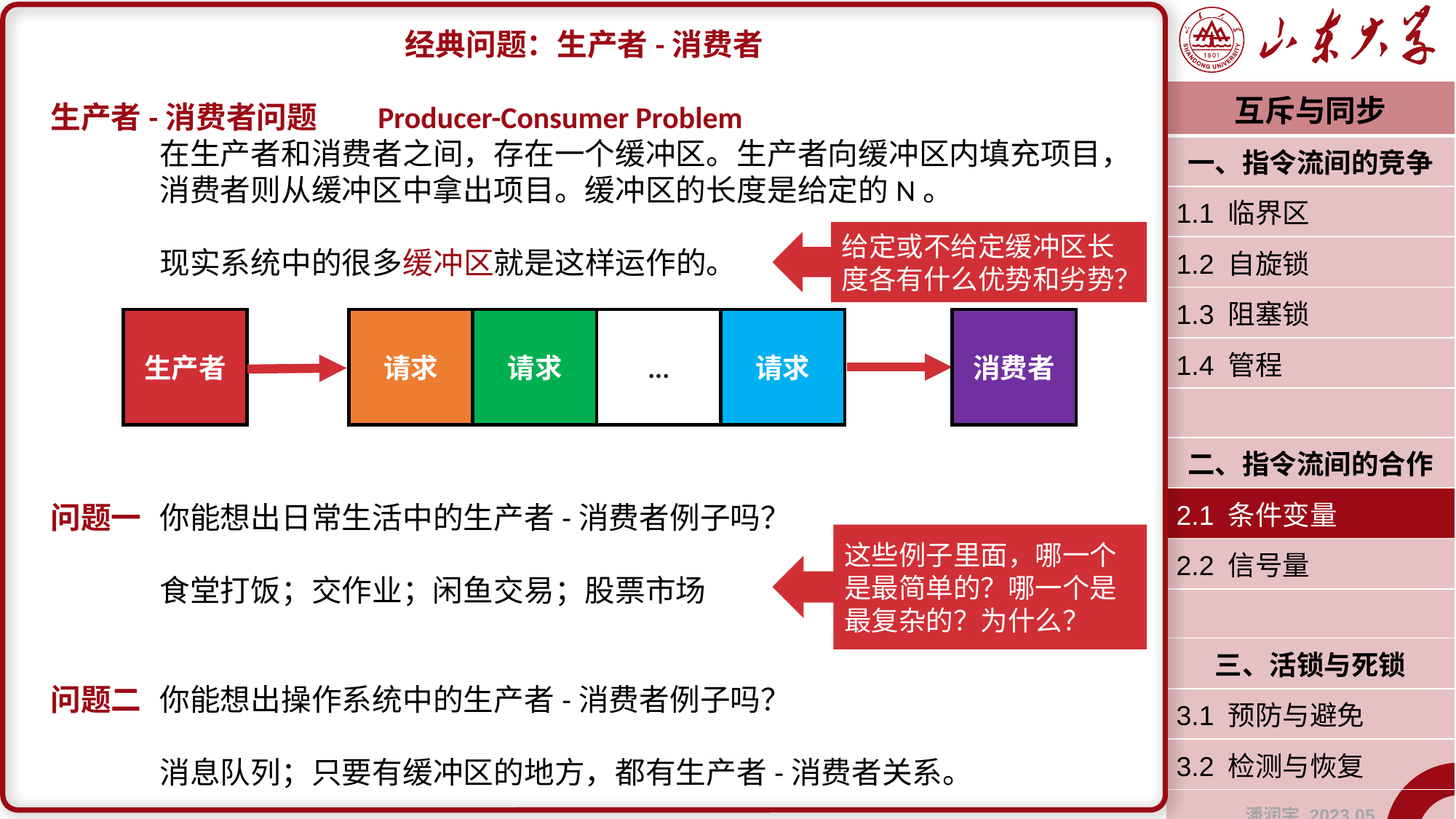

经典问题：生产者-消费者

生产者-消费者问题	Producer-Consumer Problem
	在生产者和消费者之间，存在一个缓冲区。生产者向缓冲区内填充项目，	消费者则从缓冲区中拿出项目。缓冲区的长度是给定的N。

	现实系统中的很多缓冲区就是这样运作的。

问题一	你能想出日常生活中的生产者-消费者例子吗？

	食堂打饭；交作业；闲鱼交易；股票市场

问题二	你能想出操作系统中的生产者-消费者例子吗？

	消息队列；只要有缓冲区的地方，都有生产者-消费者关系。
| 互斥与同步 |
| --- |
| 一、指令流间的竞争 |
| 1.1 临界区 |
| 1.2 自旋锁 |
| 1.3 阻塞锁 |
| 1.4 管程 |
|  |
| 二、指令流间的合作 |
| 2.1 条件变量 |
| 2.2 信号量 |
|  |
| 三、活锁与死锁 |
| 3.1 预防与避免 |
| 3.2 检测与恢复 |
| 潘润宇 2023.05 |
给定或不给定缓冲区长度各有什么优势和劣势？
生产者
请求
请求
...
请求
消费者
这些例子里面，哪一个是最简单的？哪一个是最复杂的？为什么？